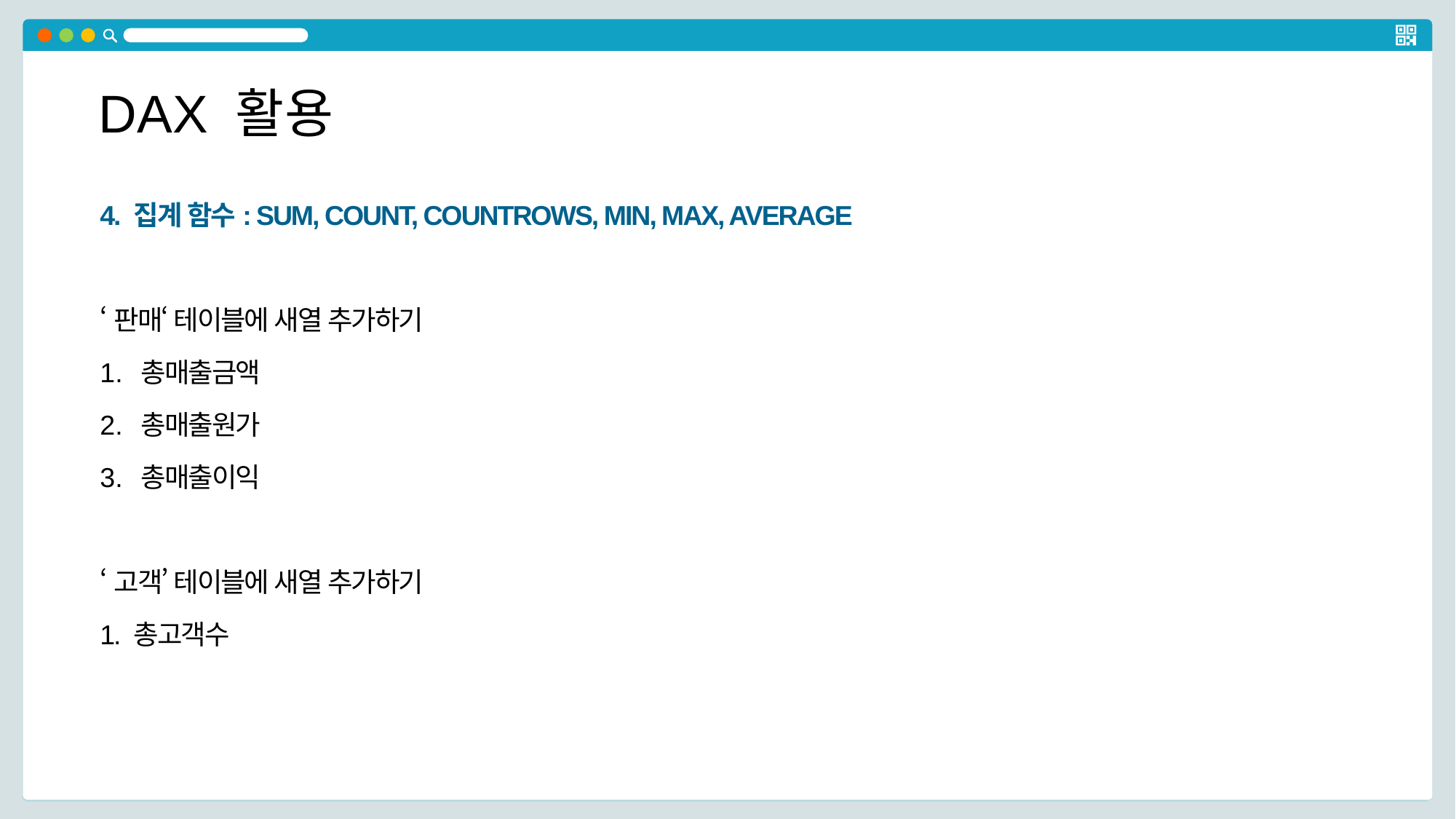

DAX 활용
4. 집계 함수: SUM, COUNT, COUNTROWS, MIN, MAX, AVERAGE

‘판매‘ 테이블에 새열 추가하기
총매출금액
총매출원가
총매출이익

‘고객’ 테이블에 새열 추가하기
1. 총고객수